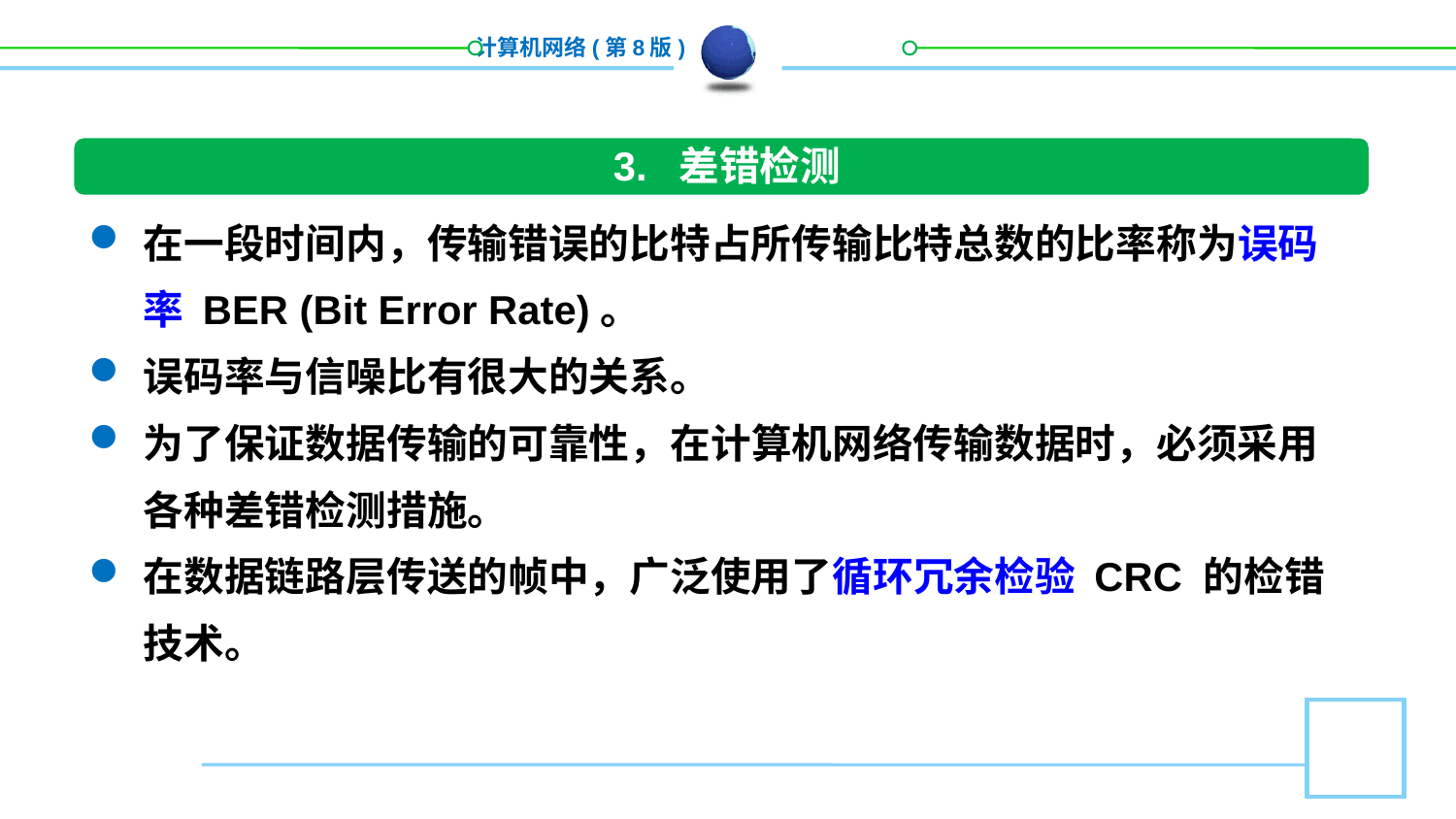

3.  差错检测

在一段时间内，传输错误的比特占所传输比特总数的比率称为误码率 BER (Bit Error Rate)。
误码率与信噪比有很大的关系。
为了保证数据传输的可靠性，在计算机网络传输数据时，必须采用各种差错检测措施。
在数据链路层传送的帧中，广泛使用了循环冗余检验 CRC 的检错技术。